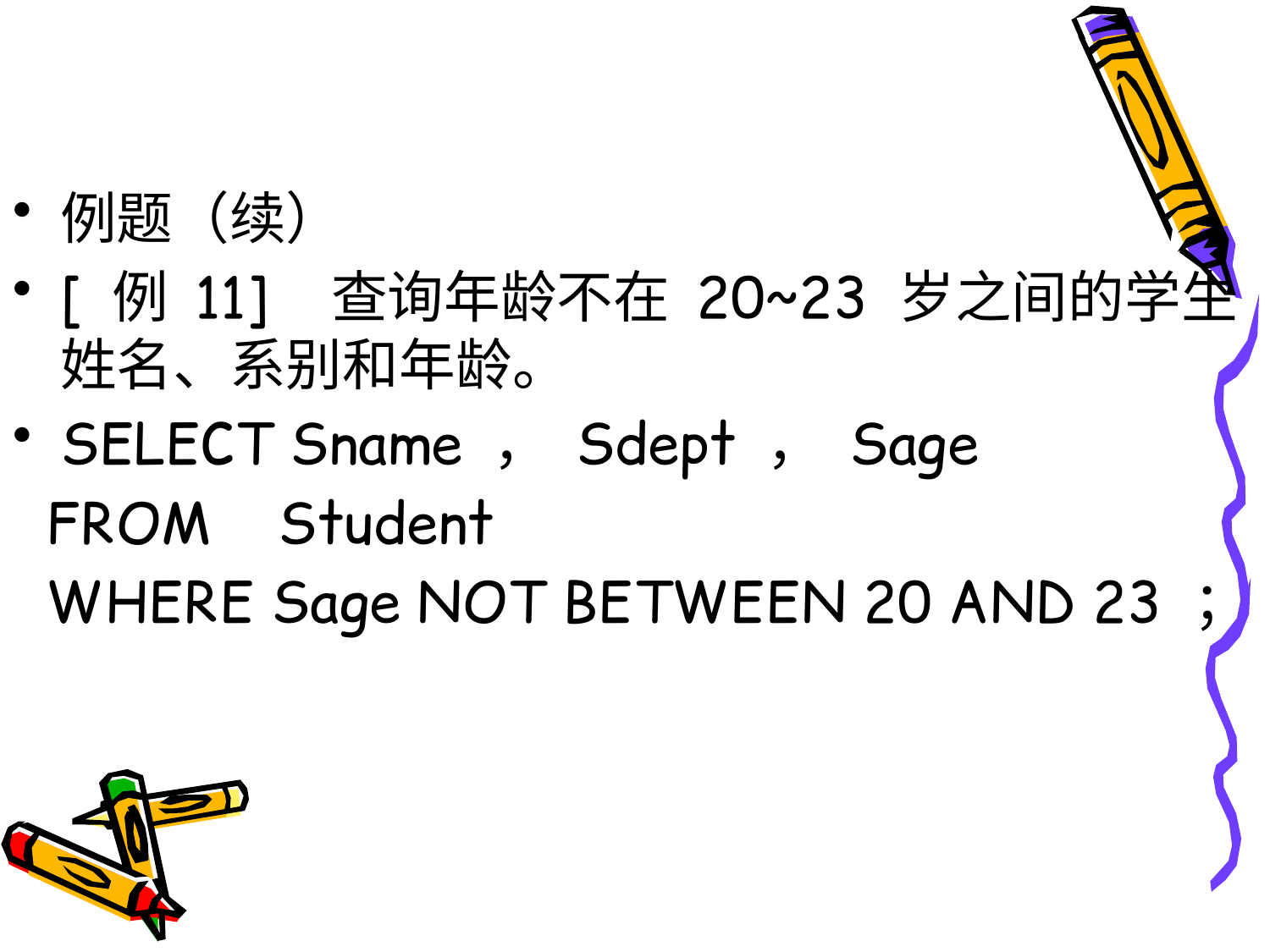

#
例题（续）
[ 例 11]   查询年龄不在 20~23 岁之间的学生姓名、系别和年龄。
SELECT Sname ， Sdept ， Sage
  FROM    Student
  WHERE Sage NOT BETWEEN 20 AND 23 ；